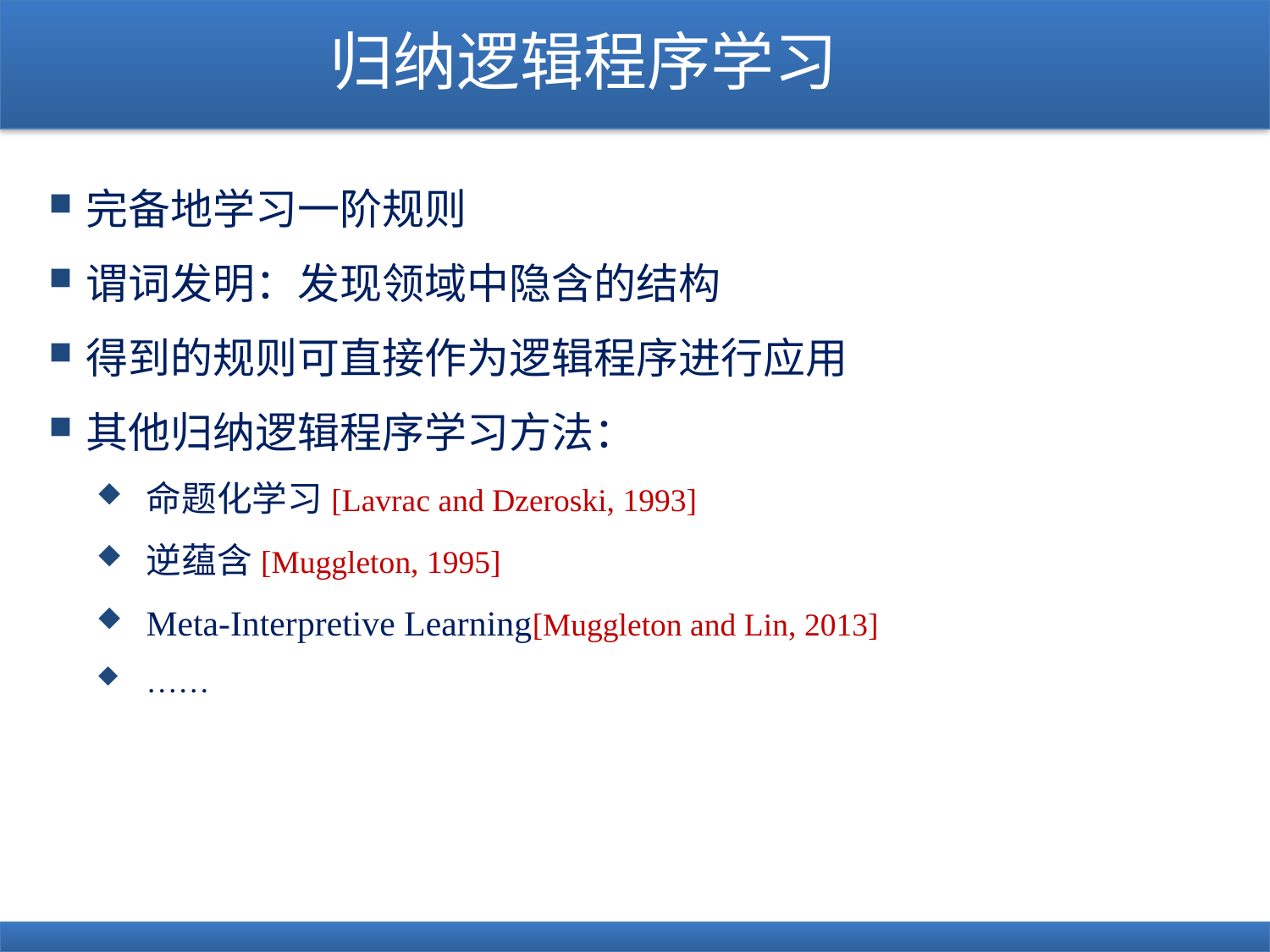

# 归纳逻辑程序学习
完备地学习一阶规则
谓词发明：发现领域中隐含的结构
得到的规则可直接作为逻辑程序进行应用
其他归纳逻辑程序学习方法：
命题化学习[Lavrac and Dzeroski, 1993]
逆蕴含[Muggleton, 1995]
Meta-Interpretive Learning[Muggleton and Lin, 2013]
……